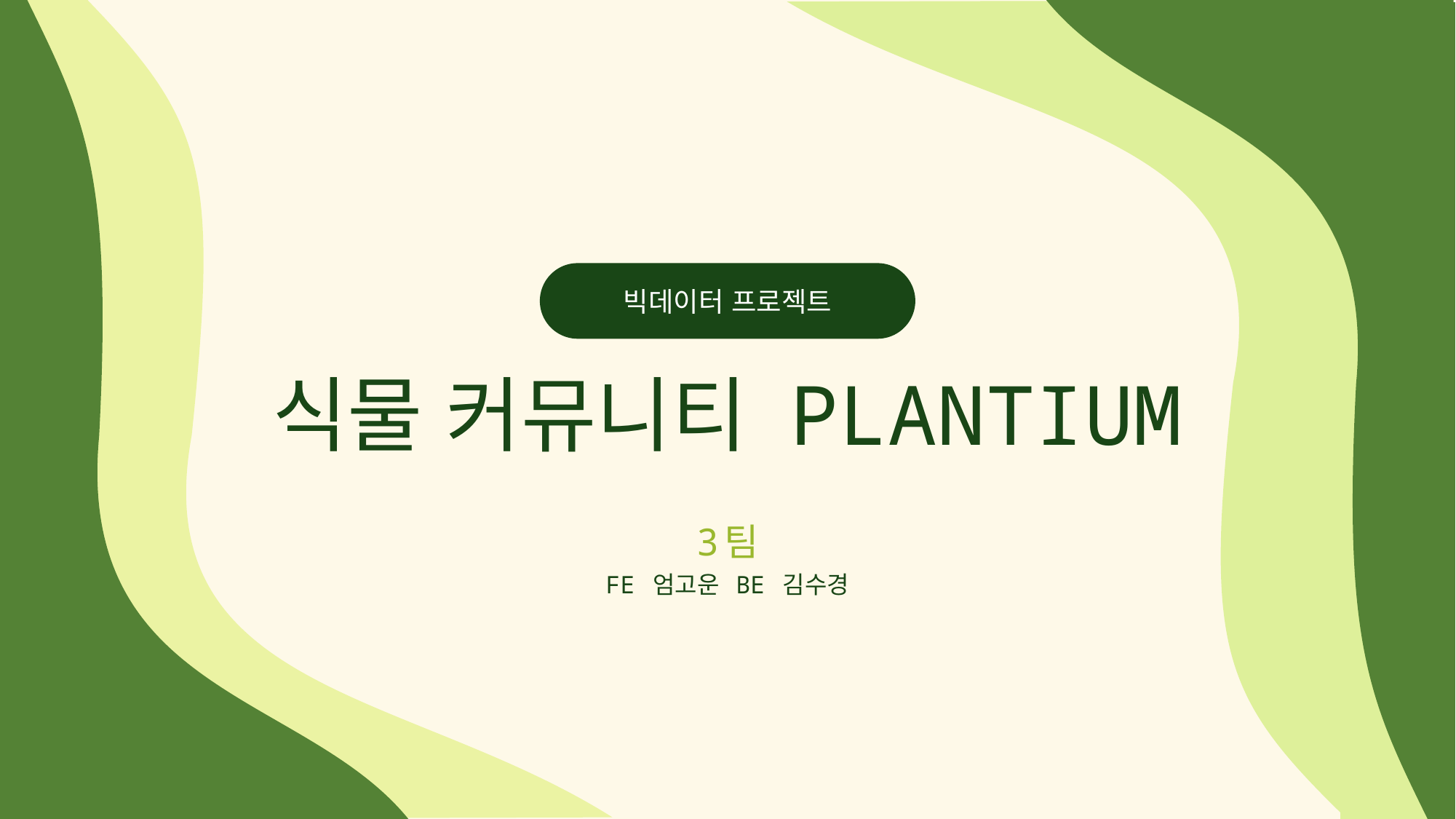

빅데이터 프로젝트
# 식물 커뮤니티 PLANTIUM
3팀
FE 엄고운  BE 김수경